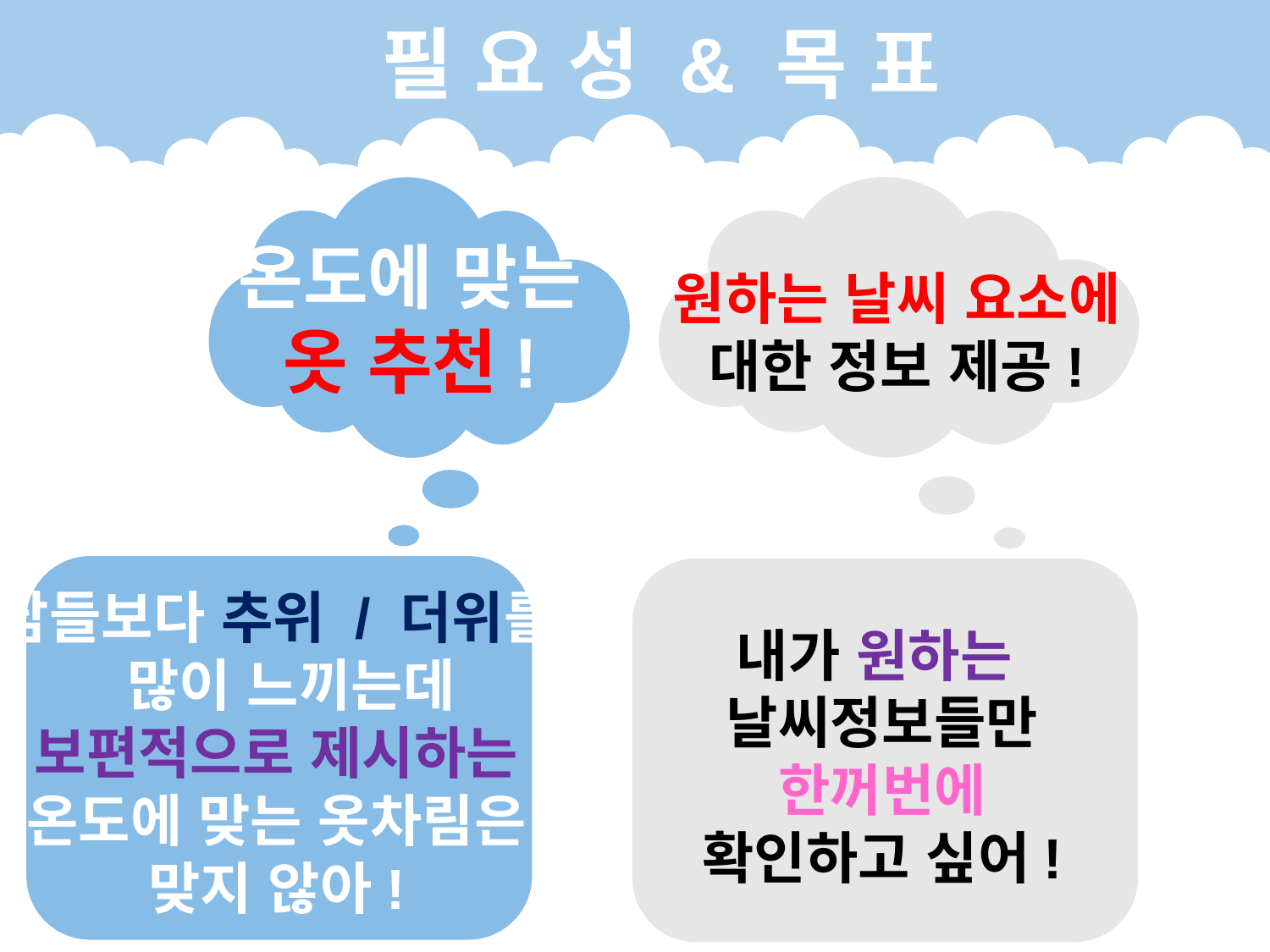

필 요 성 & 목 표

온도에 맞는
옷 추천!
원하는 날씨 요소에 대한 정보 제공!

남들보다 추위 / 더위를
 많이 느끼는데
보편적으로 제시하는
온도에 맞는 옷차림은
맞지 않아!
내가 원하는
날씨정보들만
한꺼번에
확인하고 싶어!